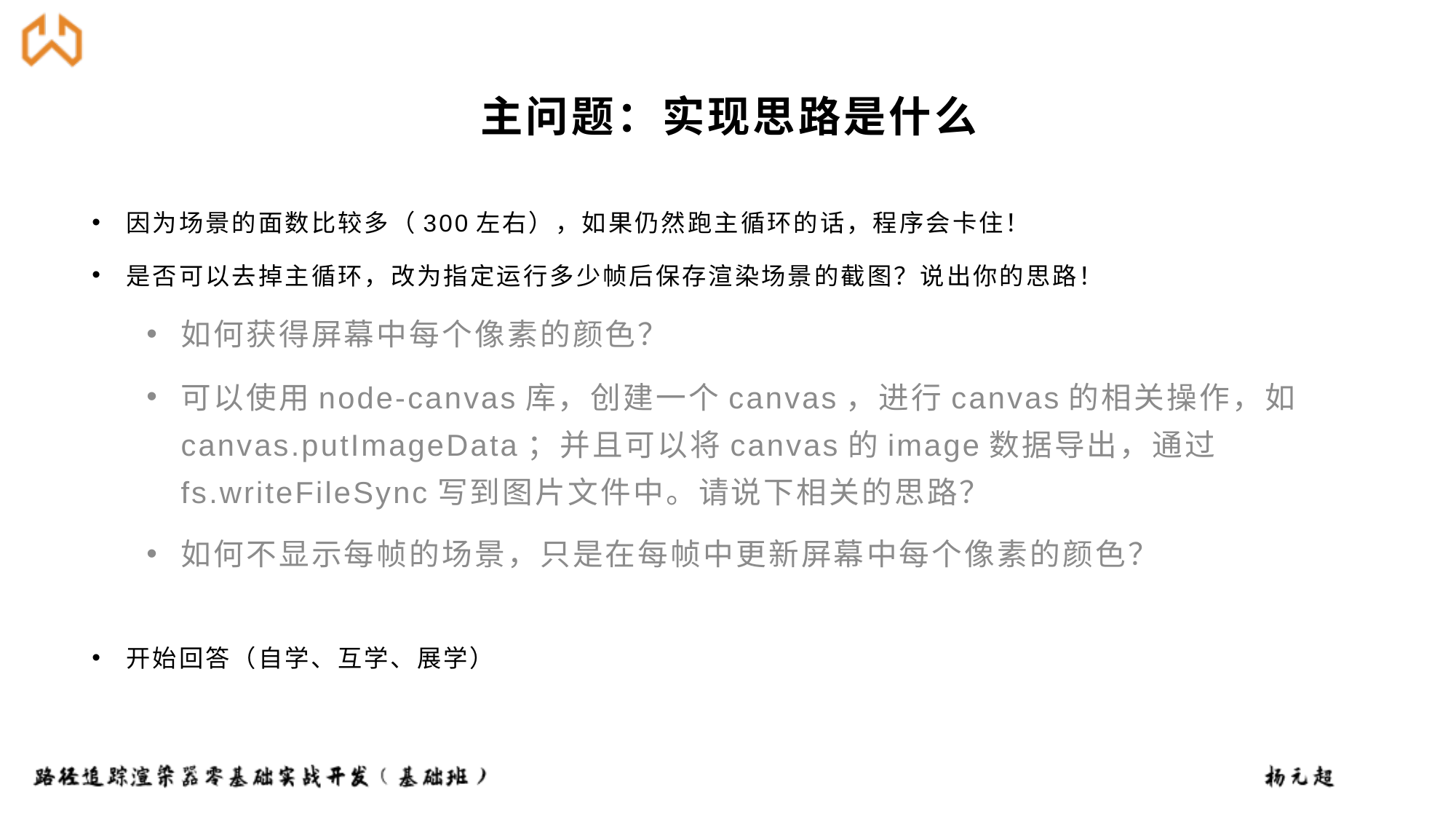

# 主问题：实现思路是什么
因为场景的面数比较多（300左右），如果仍然跑主循环的话，程序会卡住！
是否可以去掉主循环，改为指定运行多少帧后保存渲染场景的截图？说出你的思路！
如何获得屏幕中每个像素的颜色？
可以使用node-canvas库，创建一个canvas，进行canvas的相关操作，如canvas.putImageData；并且可以将canvas的image数据导出，通过fs.writeFileSync写到图片文件中。请说下相关的思路？
如何不显示每帧的场景，只是在每帧中更新屏幕中每个像素的颜色？
开始回答（自学、互学、展学）